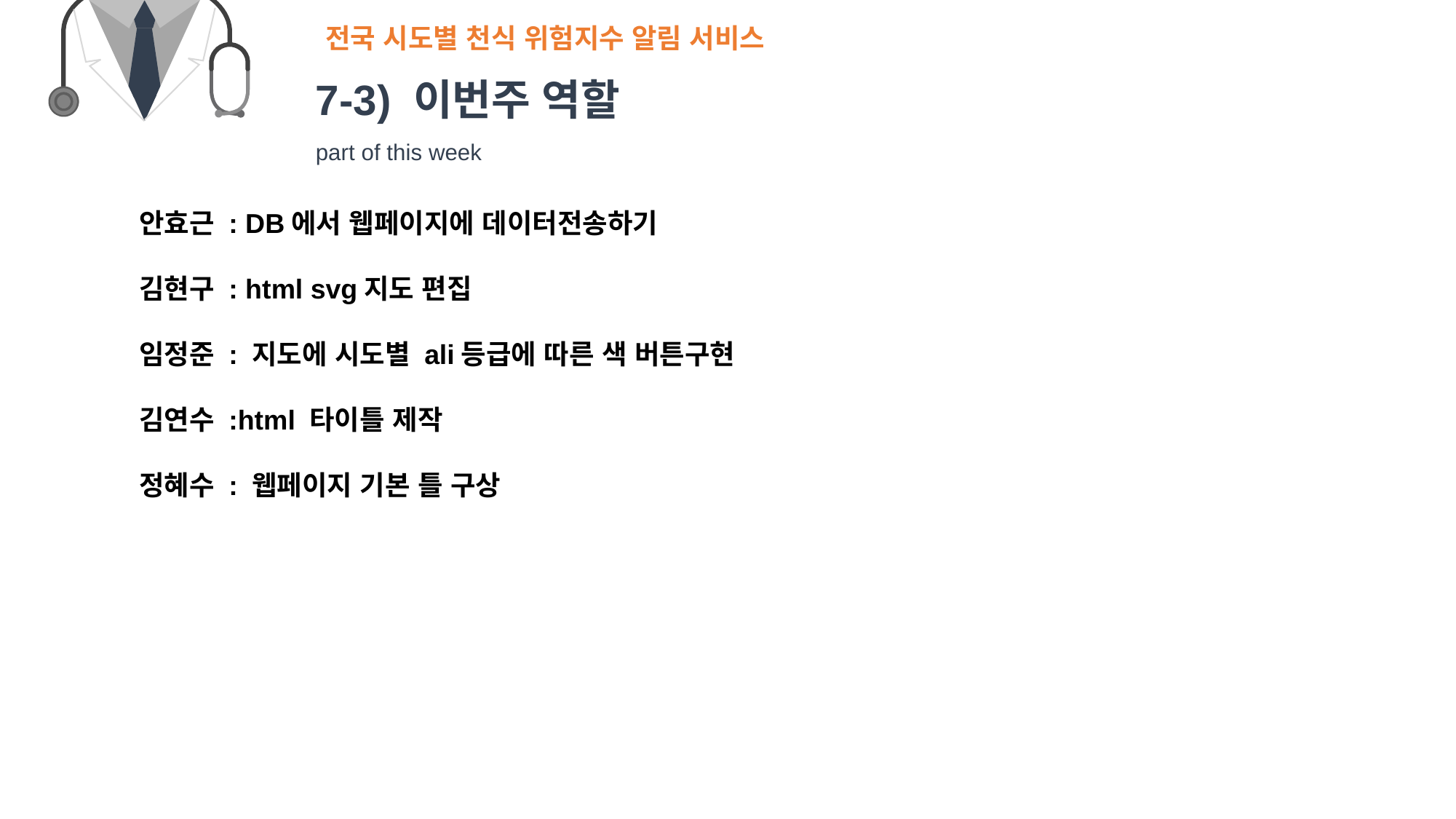

전국 시도별 천식 위험지수 알림 서비스
7-3) 이번주 역할
part of this week
안효근 : DB에서 웹페이지에 데이터전송하기

김현구 : html svg지도 편집

임정준 : 지도에 시도별 ali등급에 따른 색 버튼구현

김연수 :html 타이틀 제작

정혜수 : 웹페이지 기본 틀 구상